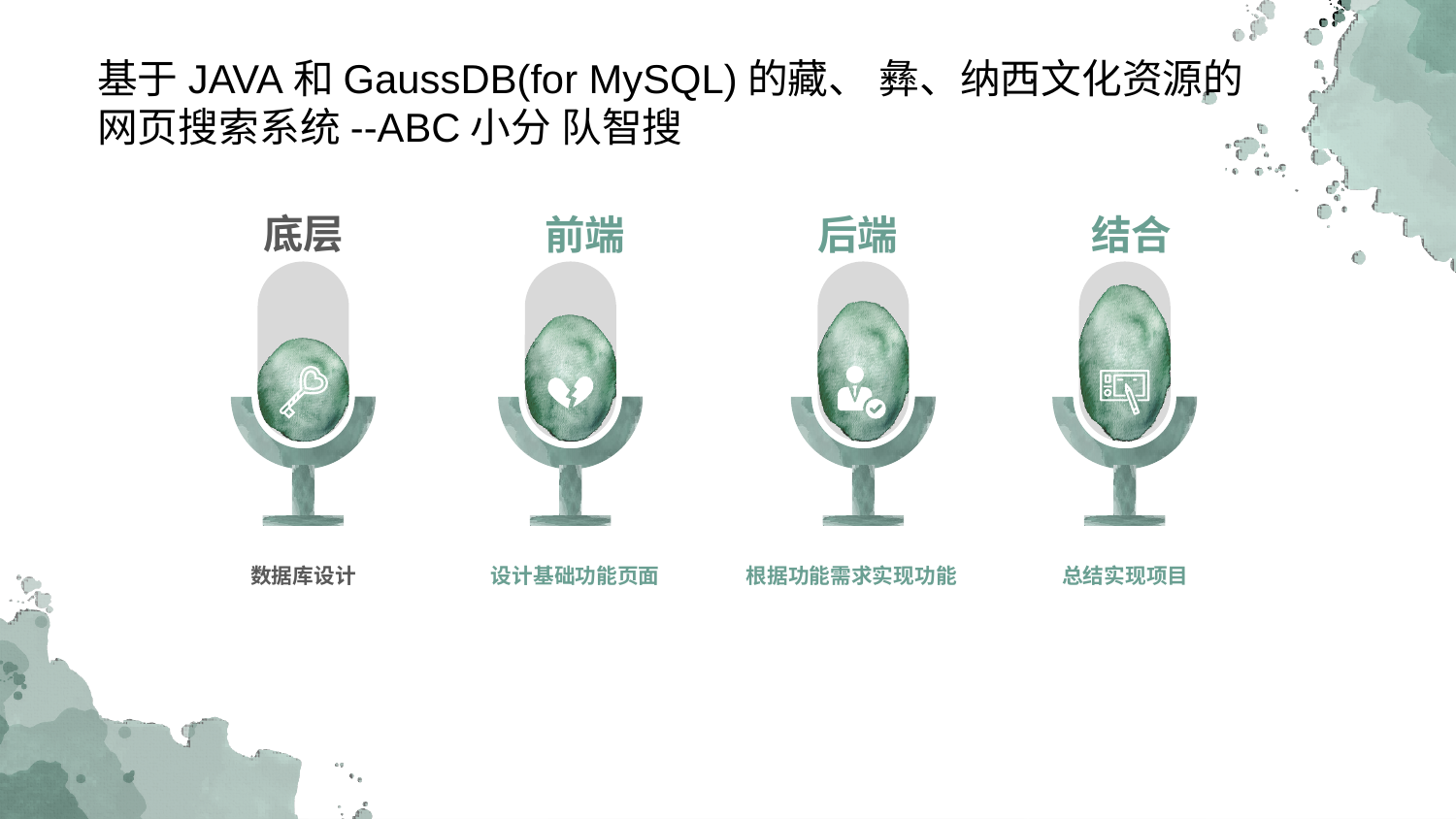

基于JAVA和GaussDB(for MySQL)的藏、 彝、纳⻄⽂化资源的⽹⻚搜索系统--ABC⼩分 队智搜
底层
前端
后端
结合

数据库设计

设计基础功能页面

根据功能需求实现功能

总结实现项目